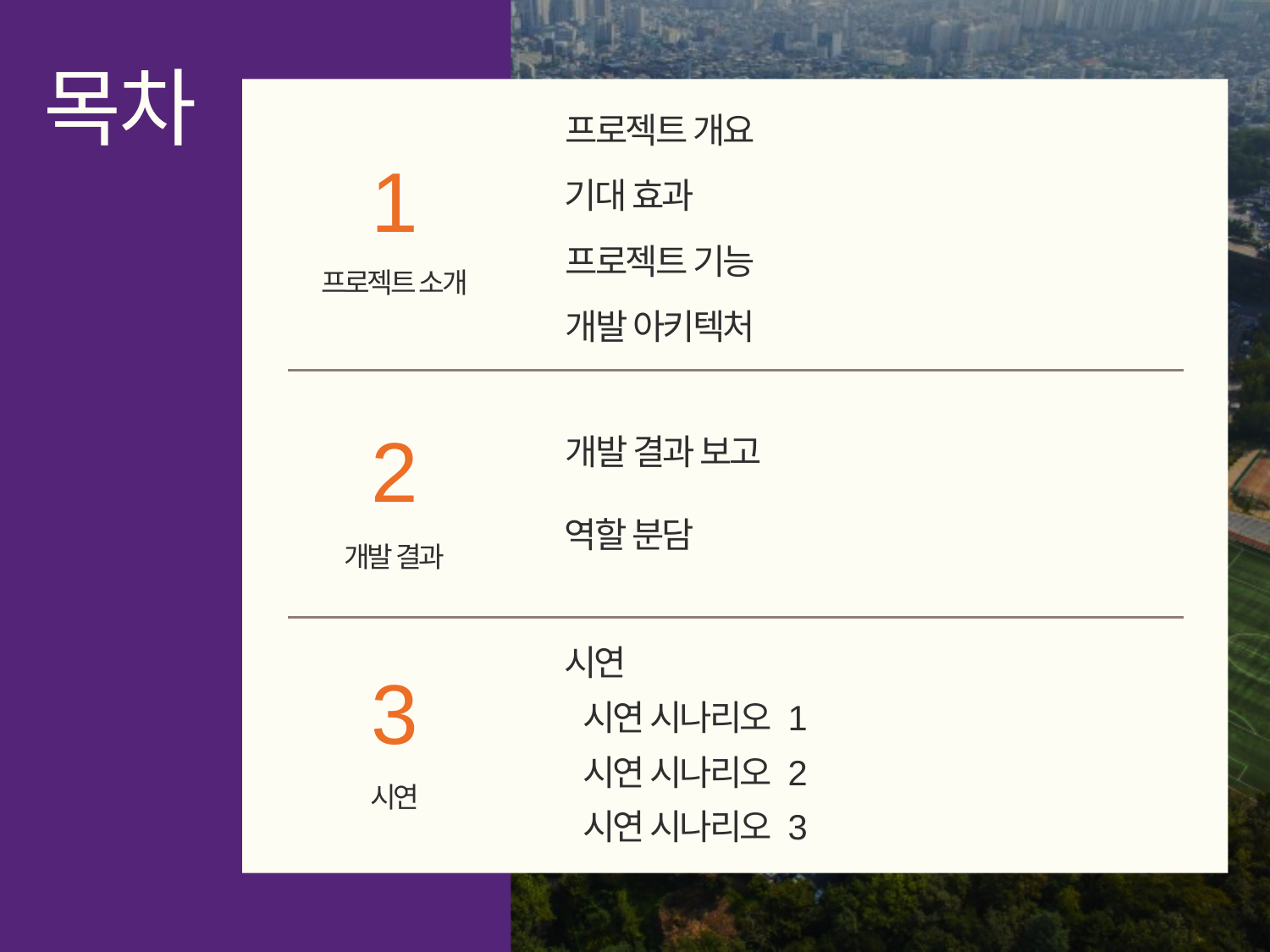

목차
프로젝트 개요
기대 효과
프로젝트 기능
프로젝트 소개
개발 아키텍처
개발 결과
시연
1
2
개발 결과 보고
역할 분담
시연
3
시연 시나리오 1
시연 시나리오 2
시연 시나리오 3